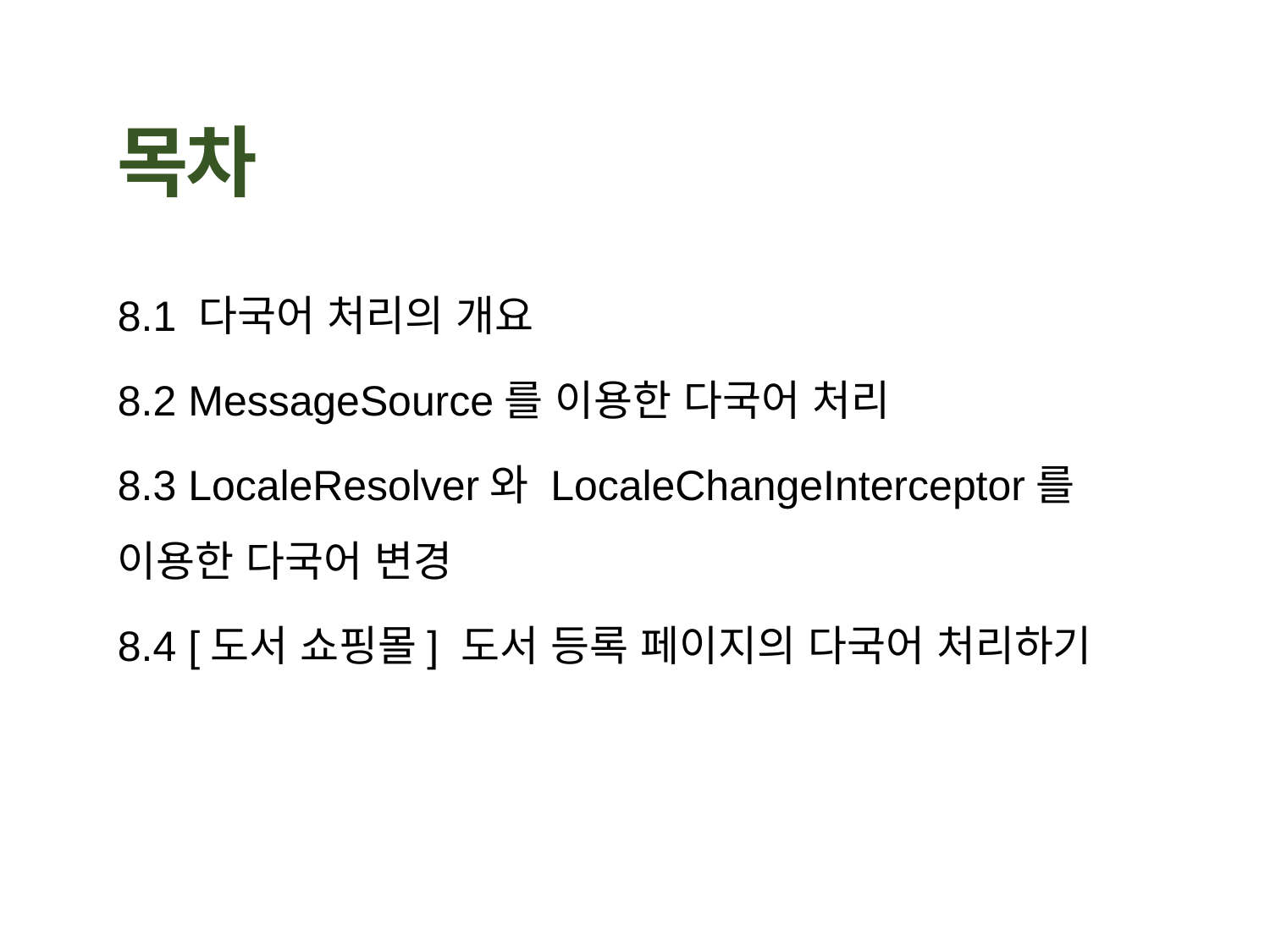

8.1 다국어 처리의 개요
8.2 MessageSource를 이용한 다국어 처리
8.3 LocaleResolver와 LocaleChangeInterceptor를 이용한 다국어 변경
8.4 [도서 쇼핑몰] 도서 등록 페이지의 다국어 처리하기